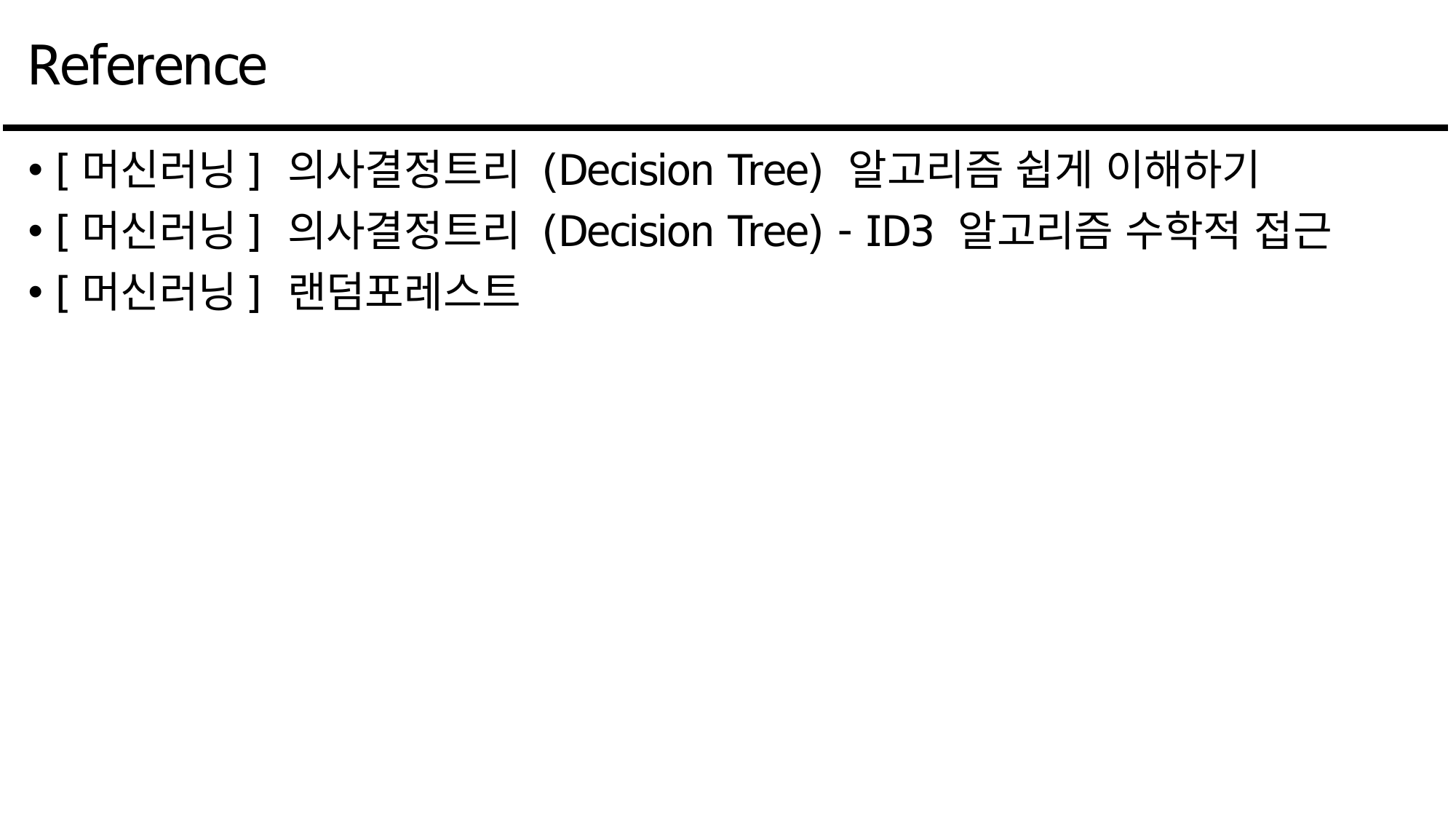

# Reference
[머신러닝] 의사결정트리 (Decision Tree) 알고리즘 쉽게 이해하기
[머신러닝] 의사결정트리 (Decision Tree) - ID3 알고리즘 수학적 접근
[머신러닝] 랜덤포레스트